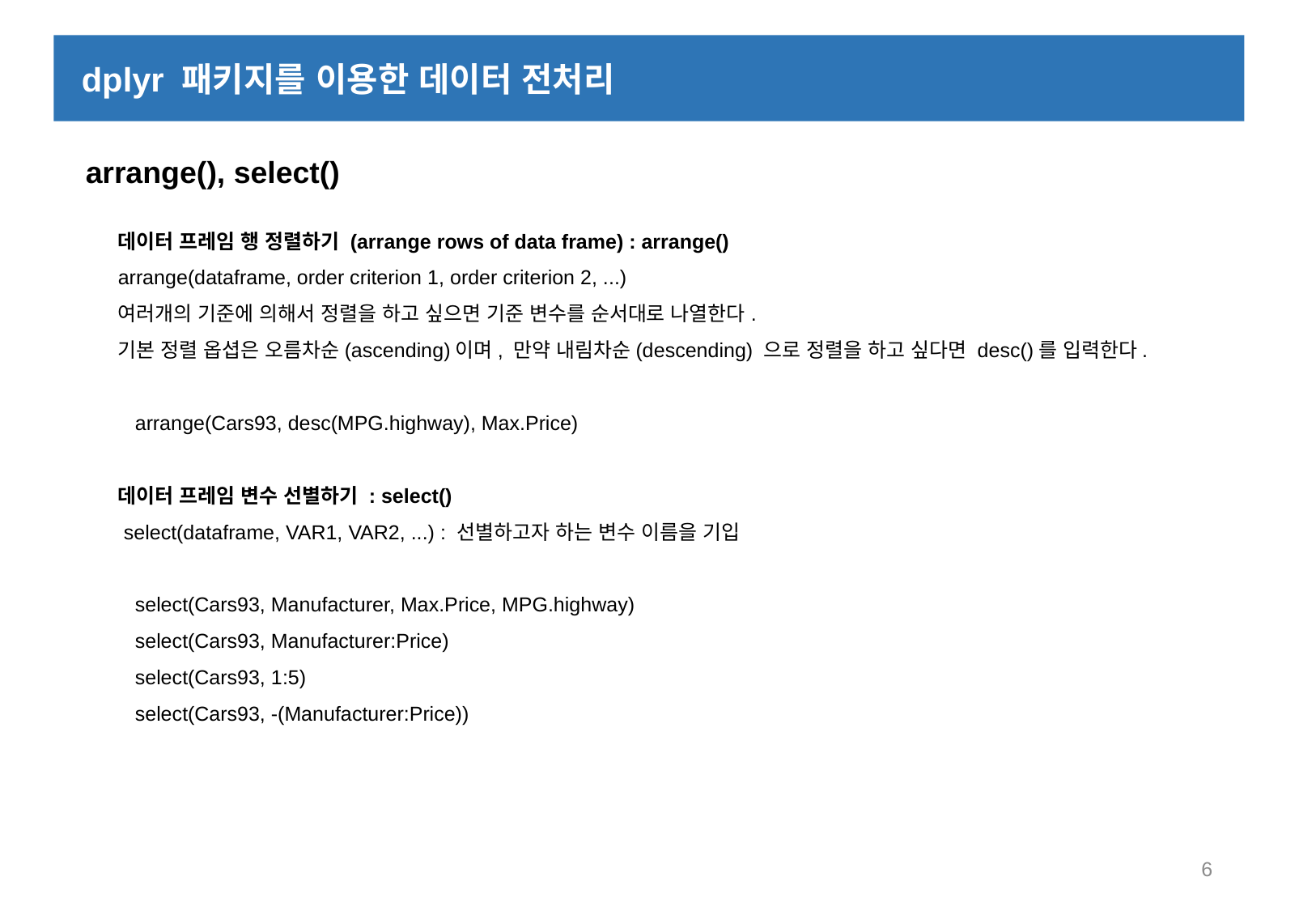

dplyr 패키지를 이용한 데이터 전처리

 arrange(), select()
데이터 프레임 행 정렬하기 (arrange rows of data frame) : arrange()
arrange(dataframe, order criterion 1, order criterion 2, ...)
여러개의 기준에 의해서 정렬을 하고 싶으면 기준 변수를 순서대로 나열한다.
기본 정렬 옵셥은 오름차순(ascending)이며, 만약 내림차순(descending) 으로 정렬을 하고 싶다면 desc()를 입력한다.

   arrange(Cars93, desc(MPG.highway), Max.Price)

데이터 프레임 변수 선별하기 : select()
 select(dataframe, VAR1, VAR2, ...) : 선별하고자 하는 변수 이름을 기입

   select(Cars93, Manufacturer, Max.Price, MPG.highway)
   select(Cars93, Manufacturer:Price)
   select(Cars93, 1:5)
   select(Cars93, -(Manufacturer:Price))

6